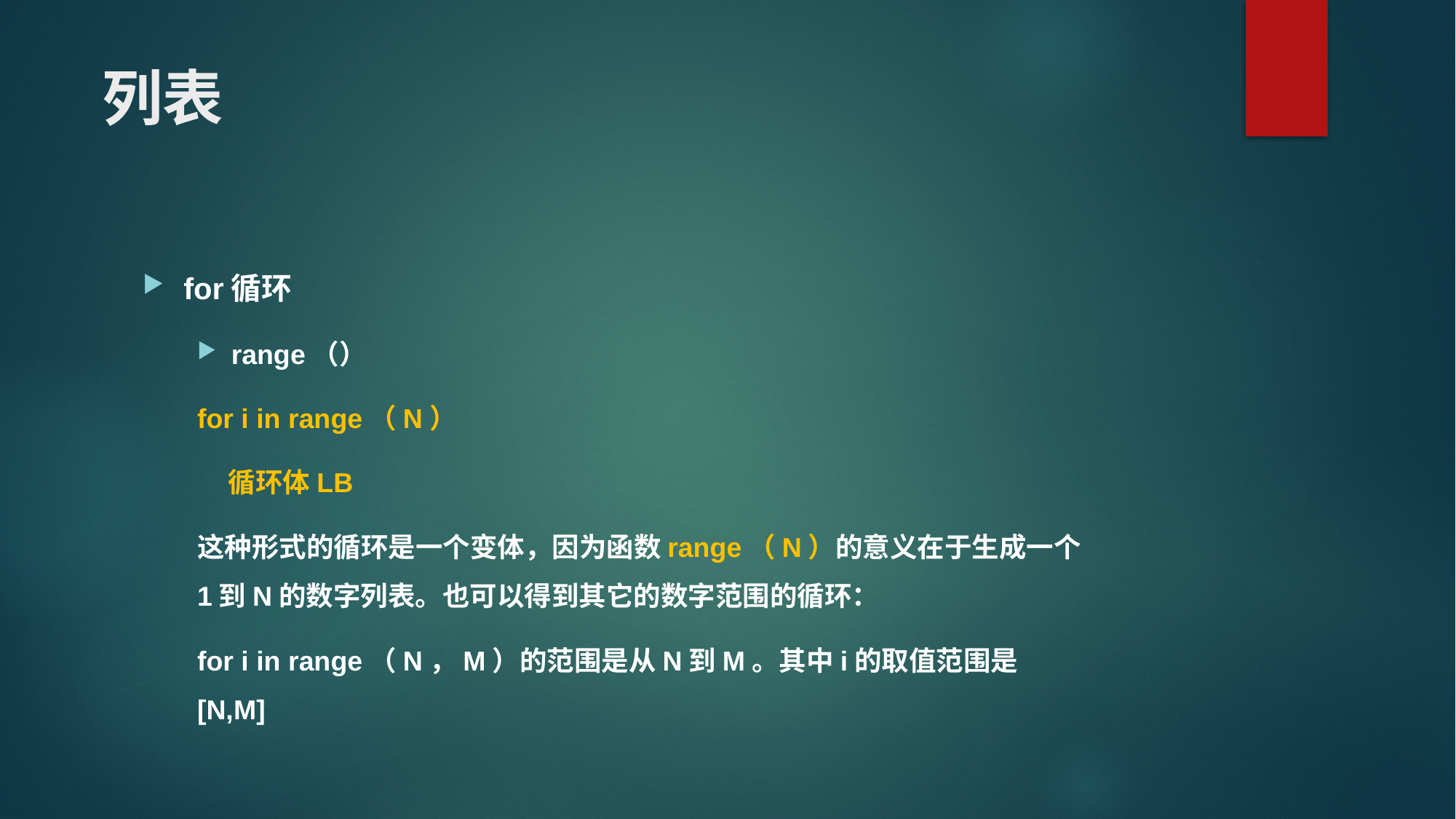

# 列表
for循环
range（）
for i in range（N）
    循环体LB
这种形式的循环是一个变体，因为函数range（N）的意义在于生成一个1到N的数字列表。也可以得到其它的数字范围的循环：
for i in range（N，M）的范围是从N到M。其中i的取值范围是[N,M]